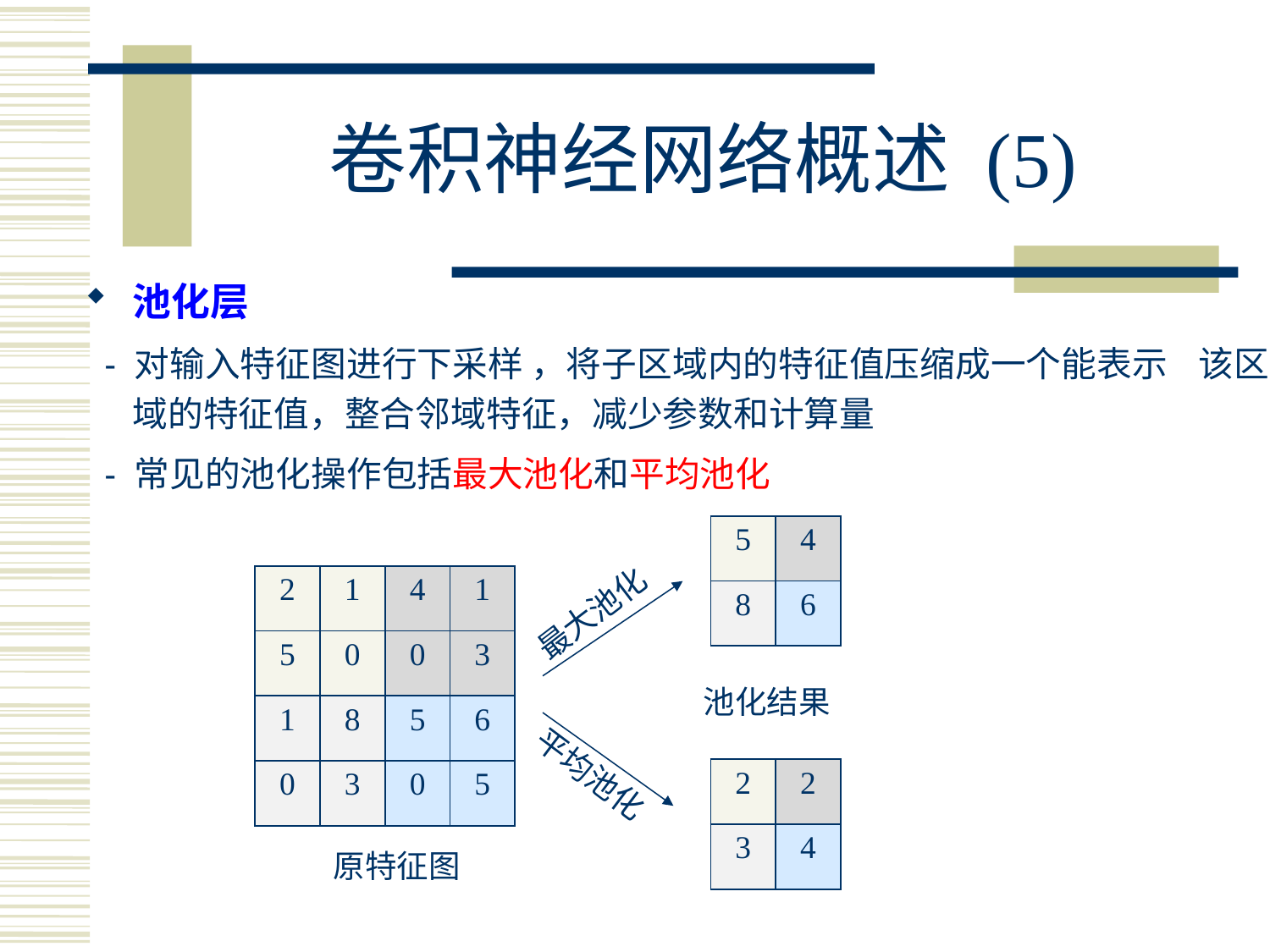

# 卷积神经网络概述 (5)
池化层
  - 对输入特征图进行下采样 ，将子区域内的特征值压缩成一个能表示    该区域的特征值，整合邻域特征，减少参数和计算量
  - 常见的池化操作包括最大池化和平均池化

| 5 | 4 |
| --- | --- |
| 8 | 6 |
| 2 | 1 | 4 | 1 |
| --- | --- | --- | --- |
| 5 | 0 | 0 | 3 |
| 1 | 8 | 5 | 6 |
| 0 | 3 | 0 | 5 |
最大池化
池化结果
平均池化
| 2 | 2 |
| --- | --- |
| 3 | 4 |
原特征图